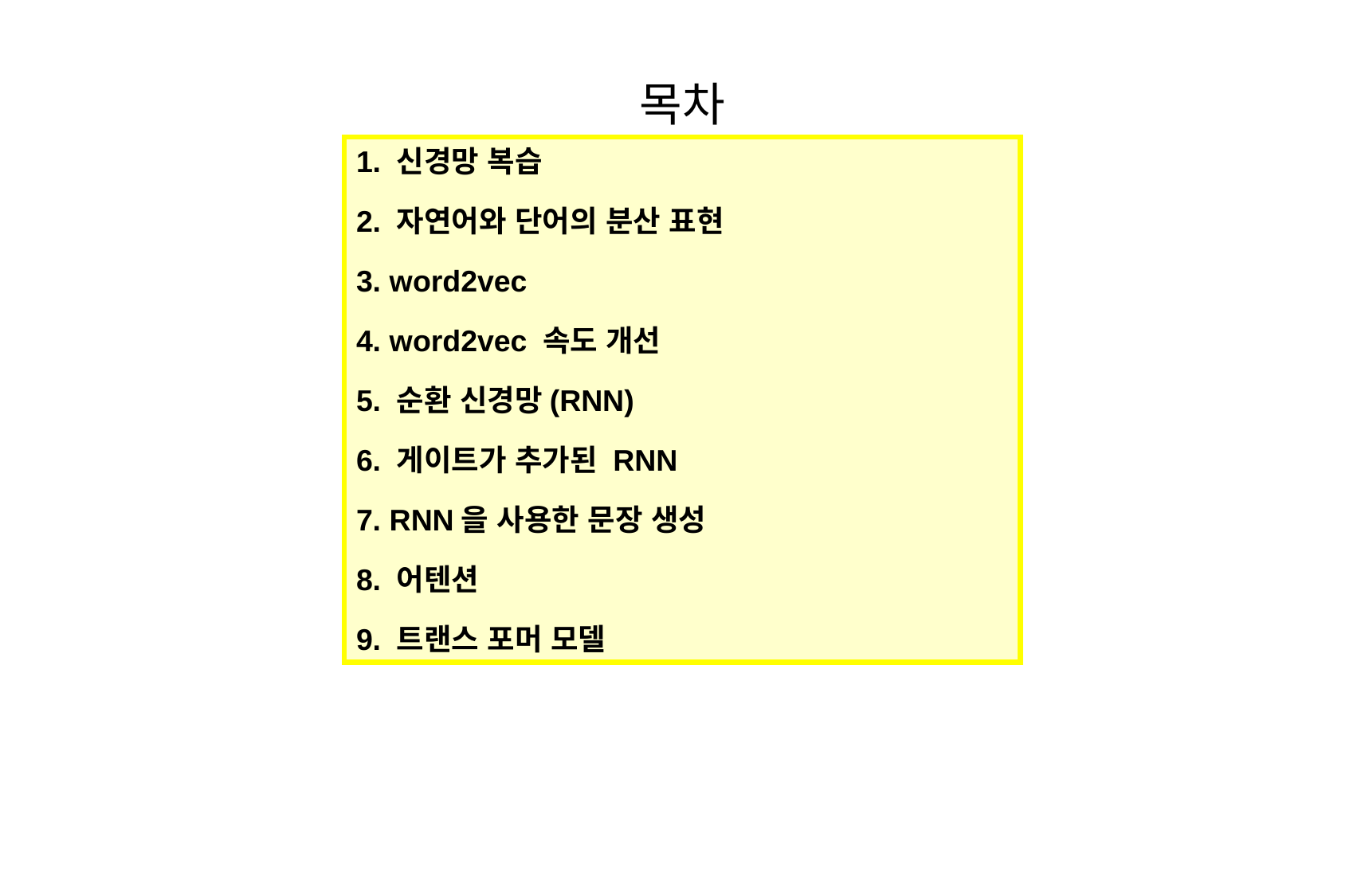

목차
1. 신경망 복습
2. 자연어와 단어의 분산 표현
3. word2vec
4. word2vec 속도 개선
5. 순환 신경망(RNN)
6. 게이트가 추가된 RNN
7. RNN을 사용한 문장 생성
8. 어텐션
9. 트랜스 포머 모델